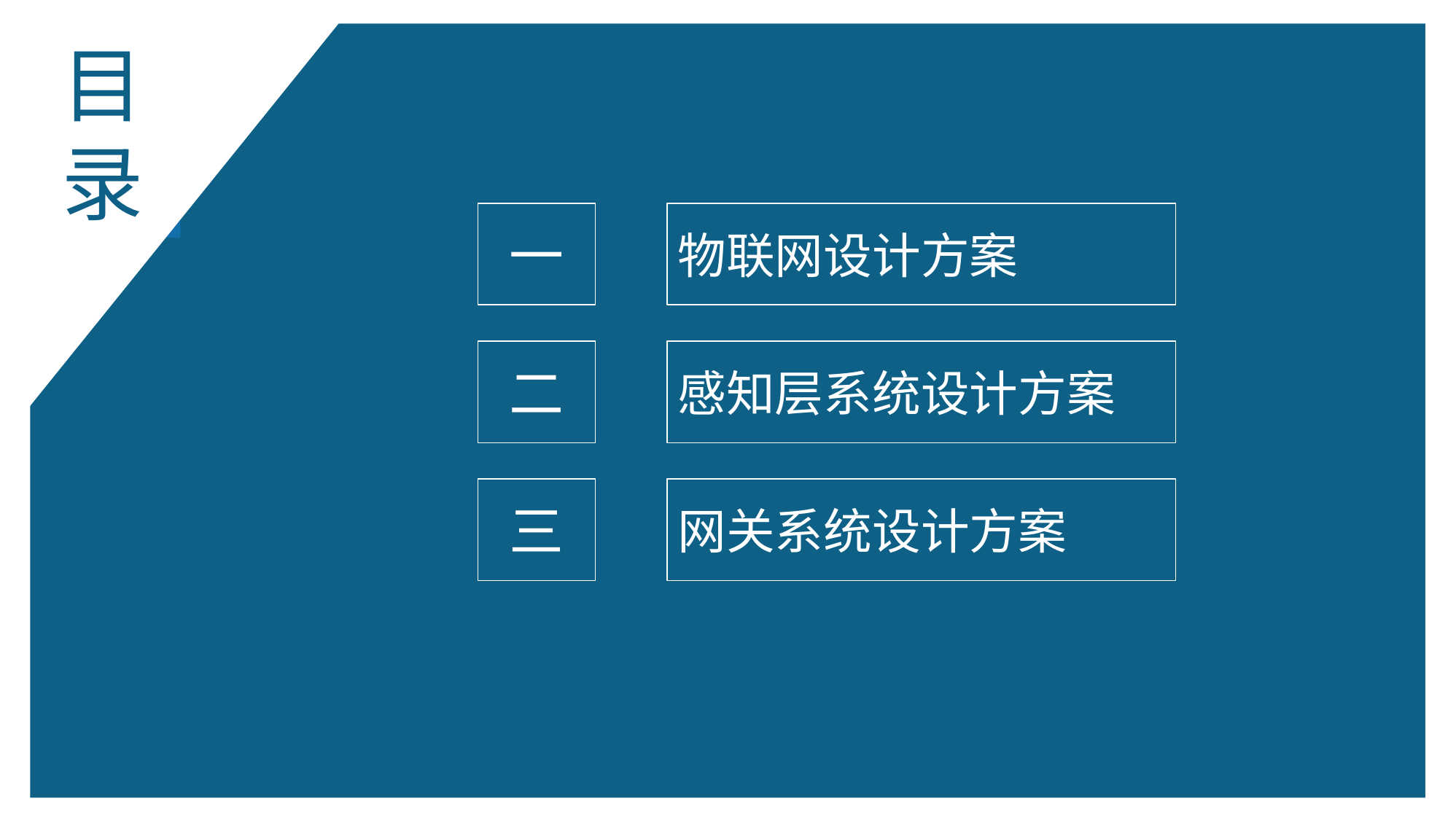

目录
目
录

一
物联网设计方案
二
感知层系统设计方案
三
网关系统设计方案